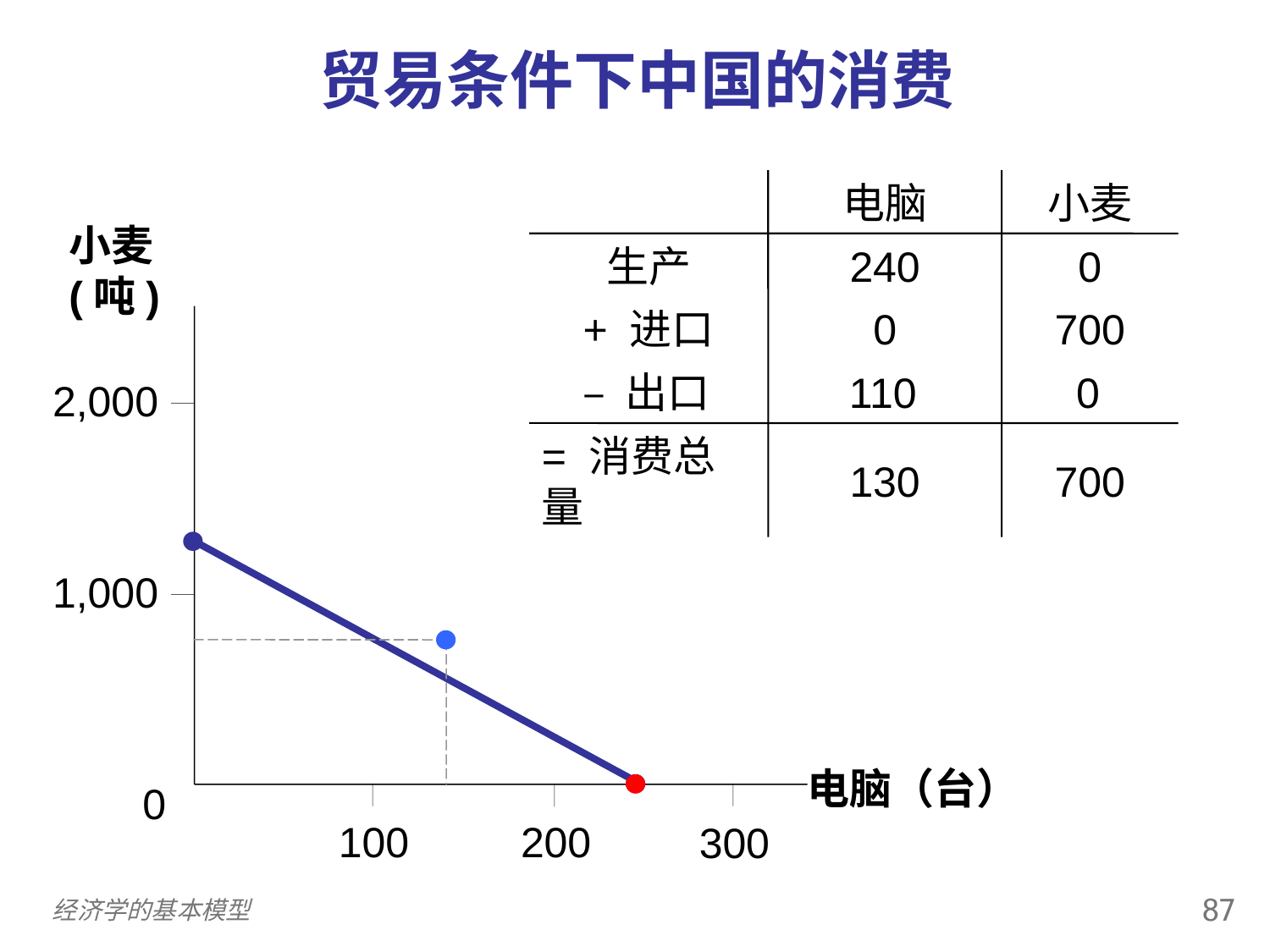

贸易条件下中国的消费
0

电脑

小麦

小麦 (吨)

2,000

1,000

0

100

300

200
电脑（台）
生产
240
0

+ 进口
0
700

– 出口
110
0

= 消费总量
130
700

87
经济学的基本模型